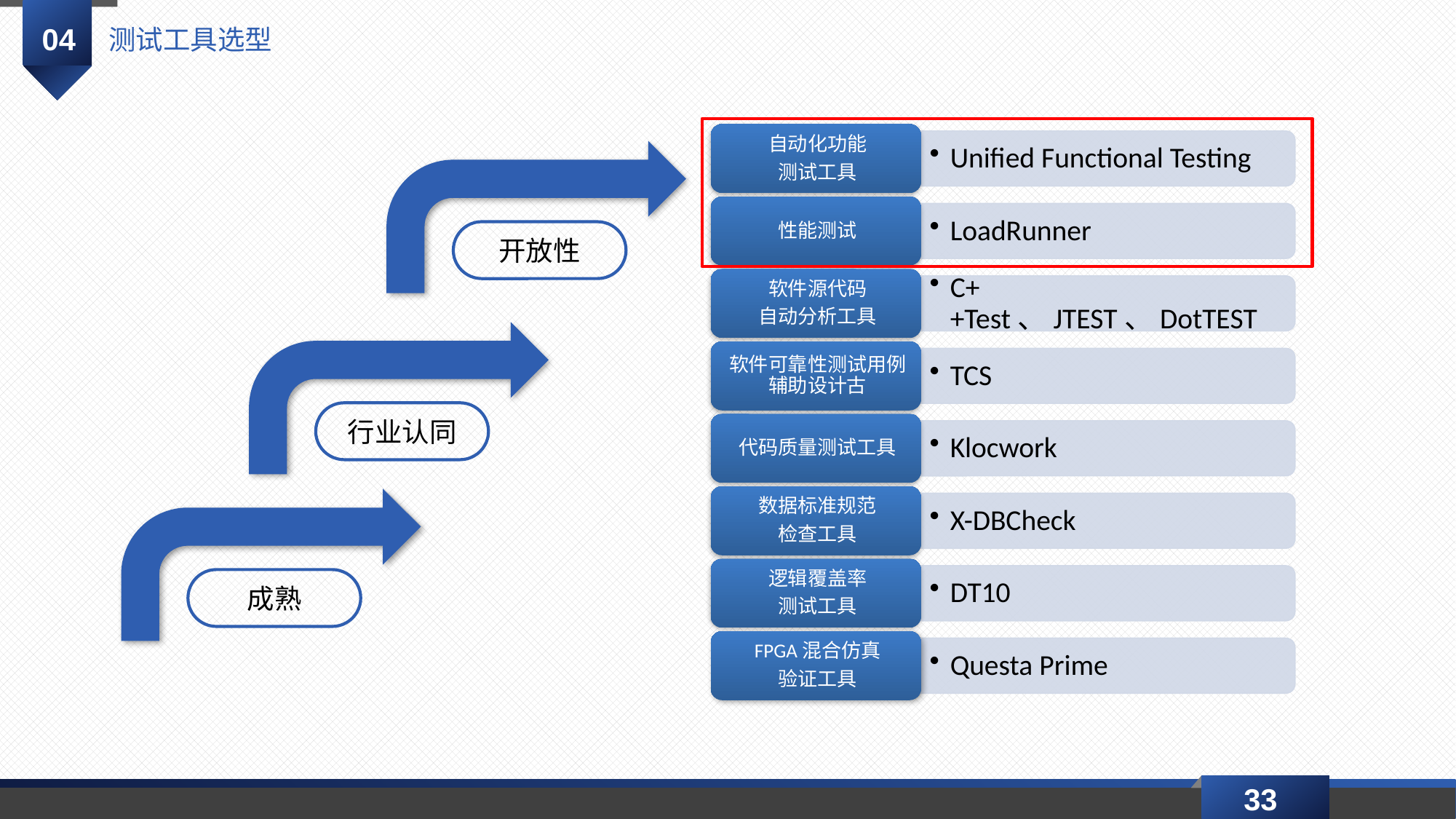

04
测试工具选型

Unified Functional Testing
自动化功能
测试工具
LoadRunner
性能测试
C++Test、JTEST、DotTEST
软件源代码
自动分析工具
TCS
软件可靠性测试用例辅助设计古
Klocwork
代码质量测试工具
X-DBCheck
数据标准规范
检查工具
DT10
逻辑覆盖率
测试工具
Questa Prime
FPGA混合仿真
验证工具

开放性

行业认同

成熟

33